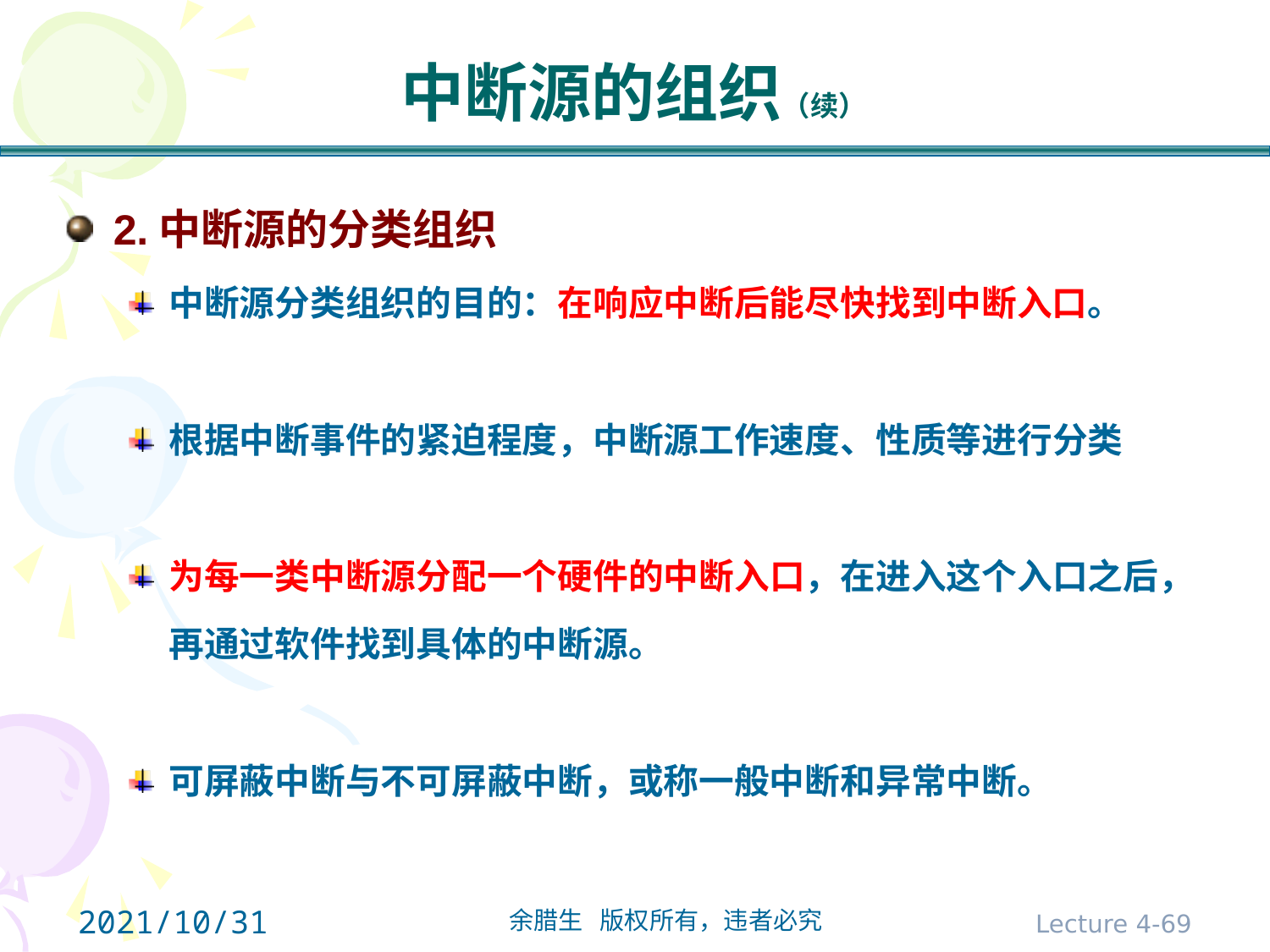

# 中断源的组织（续）
2.中断源的分类组织
中断源分类组织的目的：在响应中断后能尽快找到中断入口。

根据中断事件的紧迫程度，中断源工作速度、性质等进行分类

为每一类中断源分配一个硬件的中断入口，在进入这个入口之后，再通过软件找到具体的中断源。

可屏蔽中断与不可屏蔽中断，或称一般中断和异常中断。
2021/10/31
Lecture 4-69